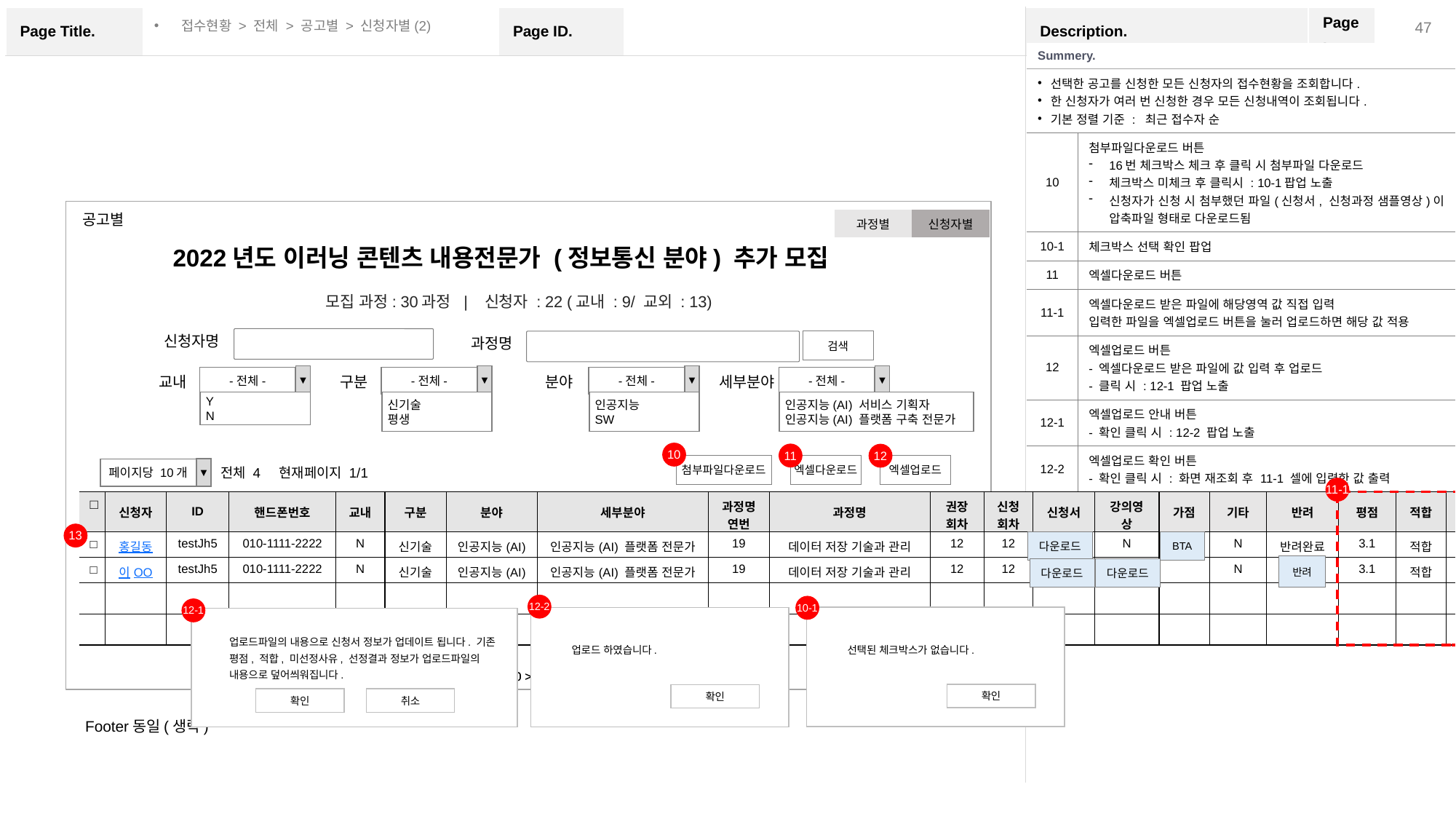

접수현황 > 전체 > 공고별 > 신청자별(2)

| Summery. |  |
| --- | --- |
| 선택한 공고를 신청한 모든 신청자의 접수현황을 조회합니다. 한 신청자가 여러 번 신청한 경우 모든 신청내역이 조회됩니다. 기본 정렬 기준 : 최근 접수자 순 |  |
| 10 | 첨부파일다운로드 버튼 16번 체크박스 체크 후 클릭 시 첨부파일 다운로드 체크박스 미체크 후 클릭시 : 10-1팝업 노출 신청자가 신청 시 첨부했던 파일(신청서, 신청과정 샘플영상)이 압축파일 형태로 다운로드됨 |
| 10-1 | 체크박스 선택 확인 팝업 |
| 11 | 엑셀다운로드 버튼 |
| 11-1 | 엑셀다운로드 받은 파일에 해당영역 값 직접 입력 입력한 파일을 엑셀업로드 버튼을 눌러 업로드하면 해당 값 적용 |
| 12 | 엑셀업로드 버튼 - 엑셀다운로드 받은 파일에 값 입력 후 업로드 - 클릭 시 : 12-1 팝업 노출 |
| 12-1 | 엑셀업로드 안내 버튼 - 확인 클릭 시 : 12-2 팝업 노출 |
| 12-2 | 엑셀업로드 확인 버튼 - 확인 클릭 시 : 화면 재조회 후 11-1 셀에 입력한 값 출력 |
| 13 | 행 선택 체크박스 |

공고별
| 과정별 | 신청자별 |
| --- | --- |
2022년도 이러닝 콘텐츠 내용전문가 (정보통신 분야) 추가 모집
모집 과정: 30과정  |   신청자 : 22 (교내 : 9/ 교외 : 13)
신청자명

과정명
검색

▼
-전체-
▼
-전체-
▼
-전체-
▼
-전체-
교내
구분
분야
세부분야
Y
N
신기술
평생
인공지능
SW
인공지능(AI) 서비스 기획자
인공지능(AI) 플랫폼 구축 전문가
10

11

12

첨부파일다운로드
엑셀다운로드
엑셀업로드
▼
페이지당 10개
전체 4    현재페이지 1/1
11-1

| □ | 신청자 | ID | 핸드폰번호 | 교내 | 구분 | 분야 | 세부분야 | 과정명 연번 | 과정명 | 권장회차 | 신청회차 | 신청서 | 강의영상 | 가점 | 기타 | 반려 | 평점 | 적합 | 미선정사유 | 선정결과 |
| --- | --- | --- | --- | --- | --- | --- | --- | --- | --- | --- | --- | --- | --- | --- | --- | --- | --- | --- | --- | --- |
| □ | 홍길동 | testJh5 | 010-1111-2222 | N | 신기술 | 인공지능(AI) | 인공지능(AI) 플랫폼 전문가 | 19 | 데이터 저장 기술과 관리 | 12 | 12 |  | N |  | N | 반려완료 | 3.1 | 적합 |  | 선정 |
| □ | 이OO | testJh5 | 010-1111-2222 | N | 신기술 | 인공지능(AI) | 인공지능(AI) 플랫폼 전문가 | 19 | 데이터 저장 기술과 관리 | 12 | 12 |  |  |  | N |  | 3.1 | 적합 |  | 선정 |
|  |  |  |  |  |  |  |  |  |  |  |  |  |  |  |  |  |  |  |  |  |
|  |  |  |  |  |  |  |  |  |  |  |  |  |  |  |  |  |  |  |  |  |

13

다운로드
BTA
반려
다운로드
다운로드
12-2

10-1

12-1

선택된 체크박스가 없습니다.
확인

업로드 하였습니다.
확인

업로드파일의 내용으로 신청서 정보가 업데이트 됩니다. 기존 평점, 적합, 미선정사유, 선정결과 정보가 업로드파일의 내용으로 덮어씌워집니다.
확인
취소
<< < 1 2 3 4 5 6 7 8 9 10 > >>
<< < 1 2 3 4 5 6 7 8 9 10 > >>
Footer동일(생략)